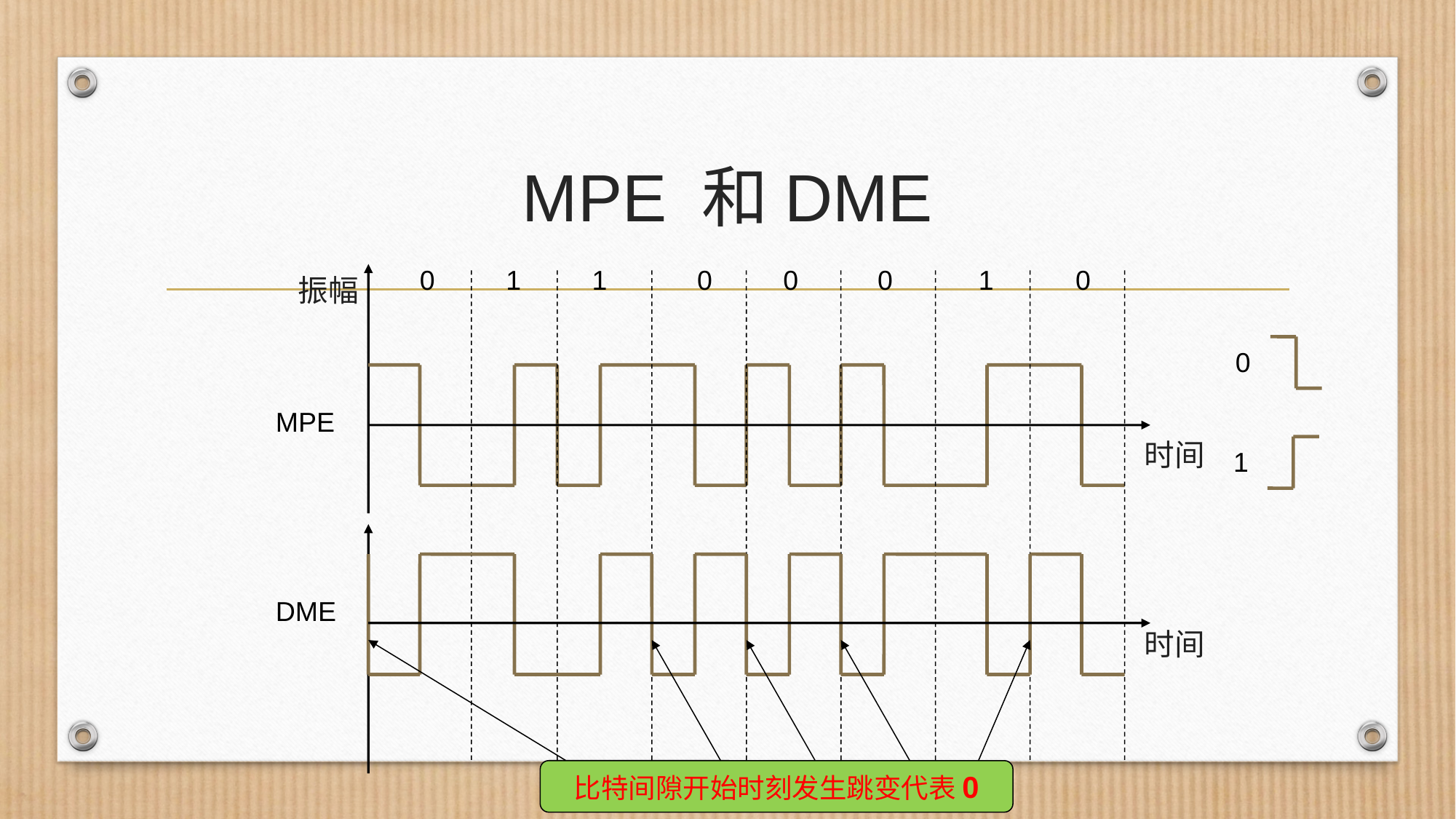

# MPE 和DME
0
1
1
0
0
0
1
0

振幅

0

MPE

时间

1

DME
时间

比特间隙开始时刻发生跳变代表0